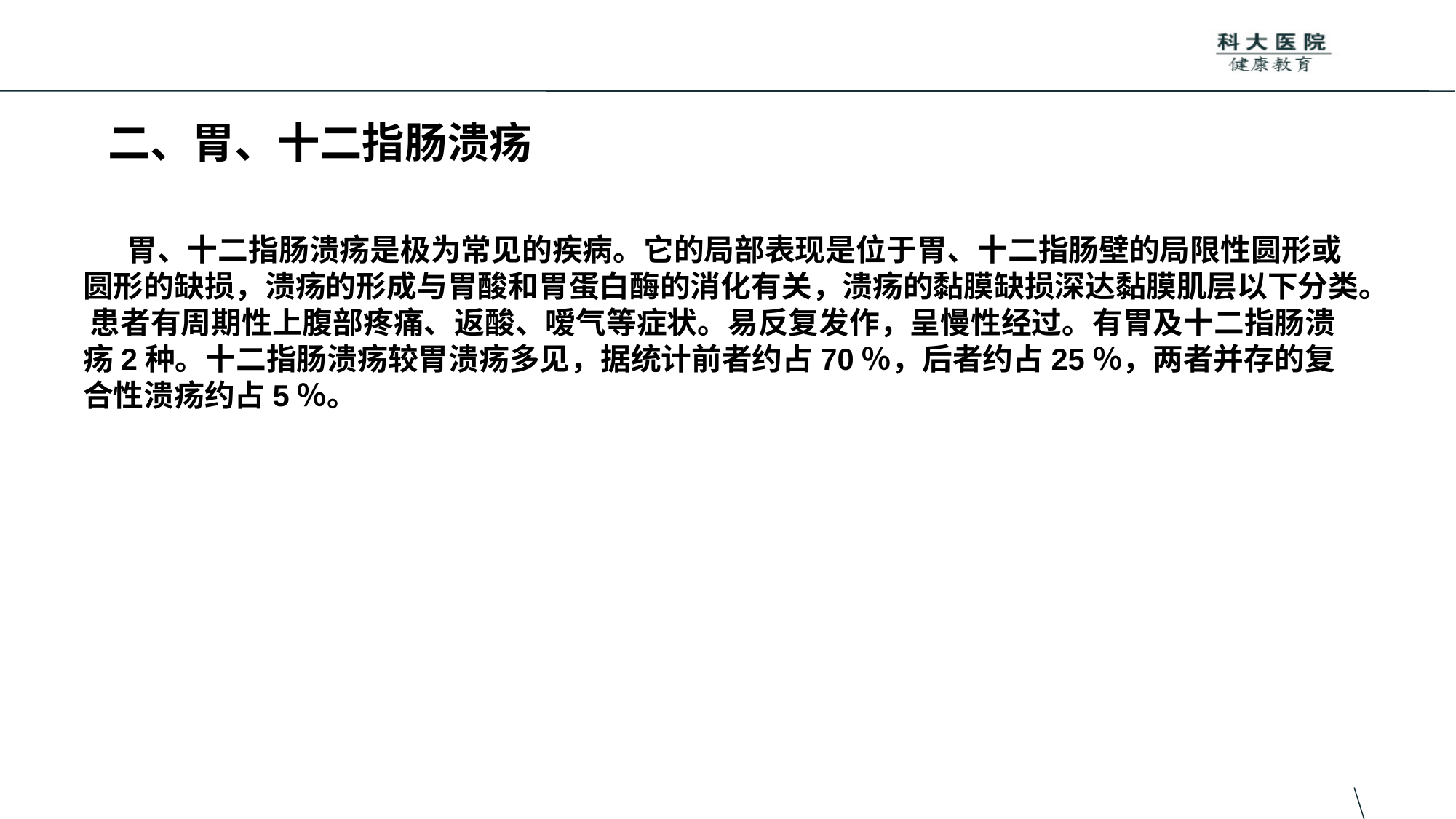

# 二、胃、十二指肠溃疡
            胃、十二指肠溃疡是极为常见的疾病。它的局部表现是位于胃、十二指肠壁的局限性圆形或圆形的缺损，溃疡的形成与胃酸和胃蛋白酶的消化有关，溃疡的黏膜缺损深达黏膜肌层以下分类。 患者有周期性上腹部疼痛、返酸、嗳气等症状。易反复发作，呈慢性经过。有胃及十二指肠溃疡2种。十二指肠溃疡较胃溃疡多见，据统计前者约占70％，后者约占25％，两者并存的复合性溃疡约占5％。